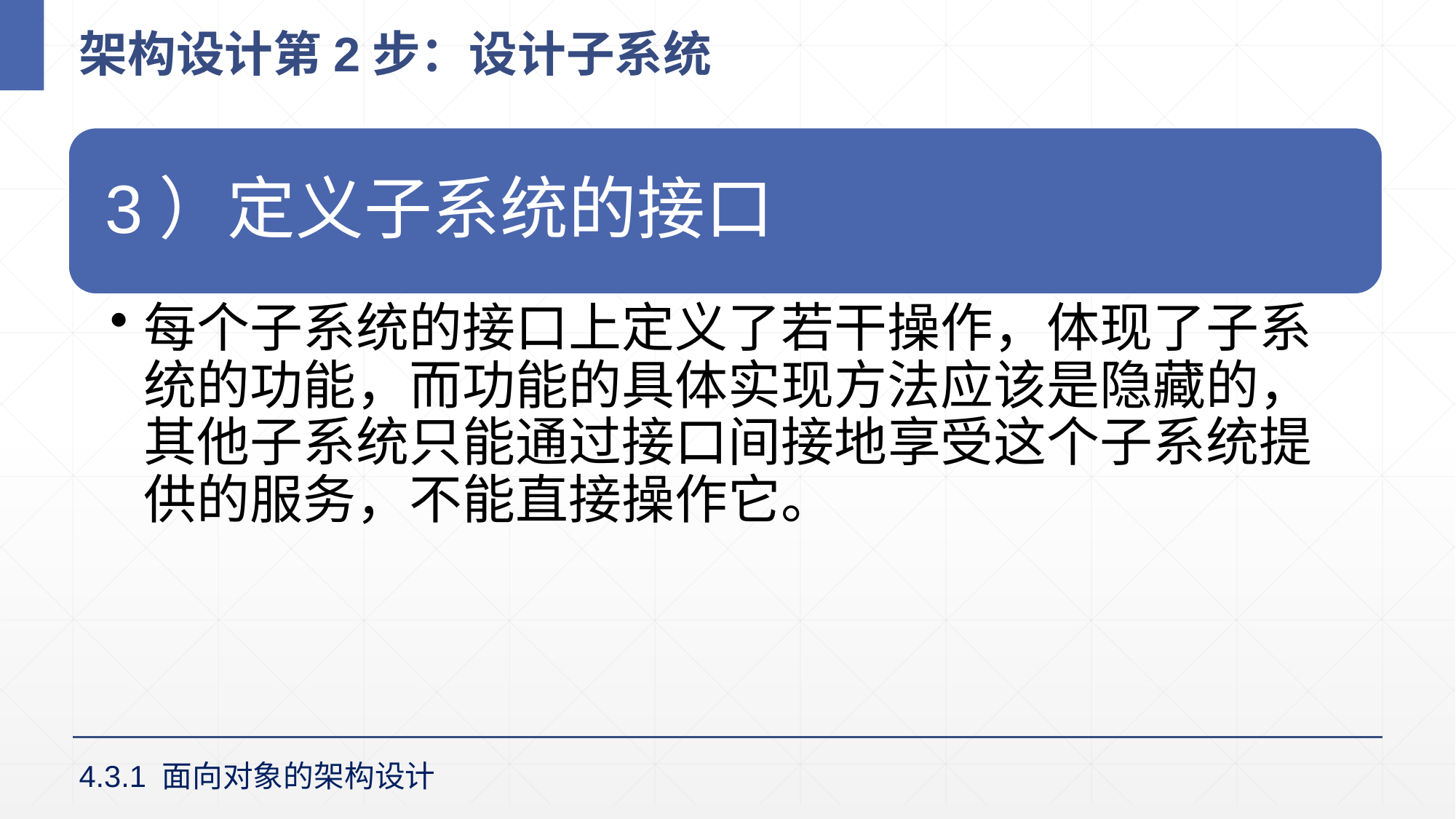

# 架构设计第2步：设计子系统
3）定义子系统的接口
每个子系统的接口上定义了若干操作，体现了子系统的功能，而功能的具体实现方法应该是隐藏的，其他子系统只能通过接口间接地享受这个子系统提供的服务，不能直接操作它。
4.3.1 面向对象的架构设计